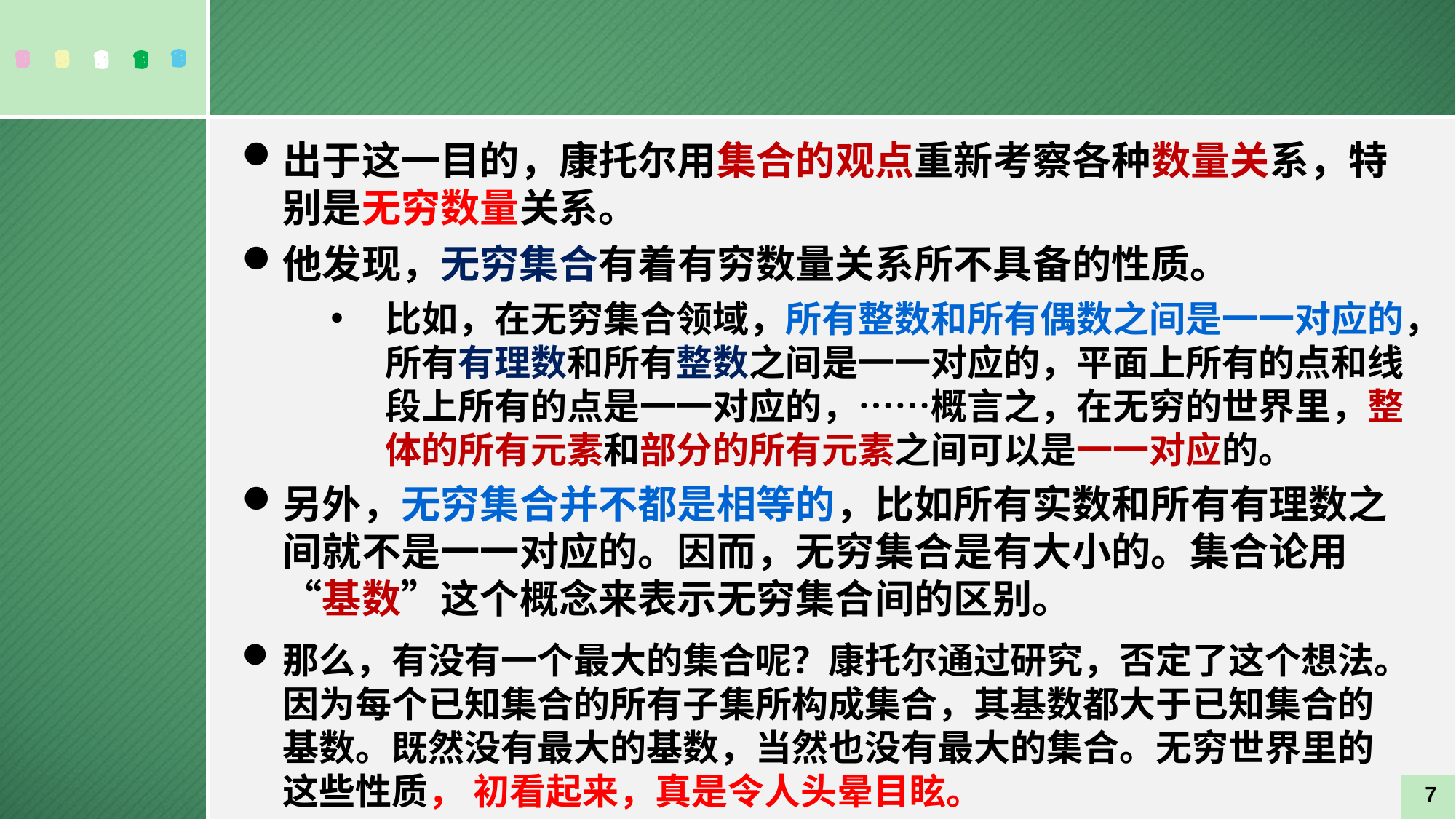

出于这一目的，康托尔用集合的观点重新考察各种数量关系，特别是无穷数量关系。
他发现，无穷集合有着有穷数量关系所不具备的性质。
比如，在无穷集合领域，所有整数和所有偶数之间是一一对应的，所有有理数和所有整数之间是一一对应的，平面上所有的点和线段上所有的点是一一对应的，……概言之，在无穷的世界里，整体的所有元素和部分的所有元素之间可以是一一对应的。
另外，无穷集合并不都是相等的，比如所有实数和所有有理数之间就不是一一对应的。因而，无穷集合是有大小的。集合论用“基数”这个概念来表示无穷集合间的区别。
那么，有没有一个最大的集合呢？康托尔通过研究，否定了这个想法。因为每个已知集合的所有子集所构成集合，其基数都大于已知集合的基数。既然没有最大的基数，当然也没有最大的集合。无穷世界里的这些性质， 初看起来，真是令人头晕目眩。
7